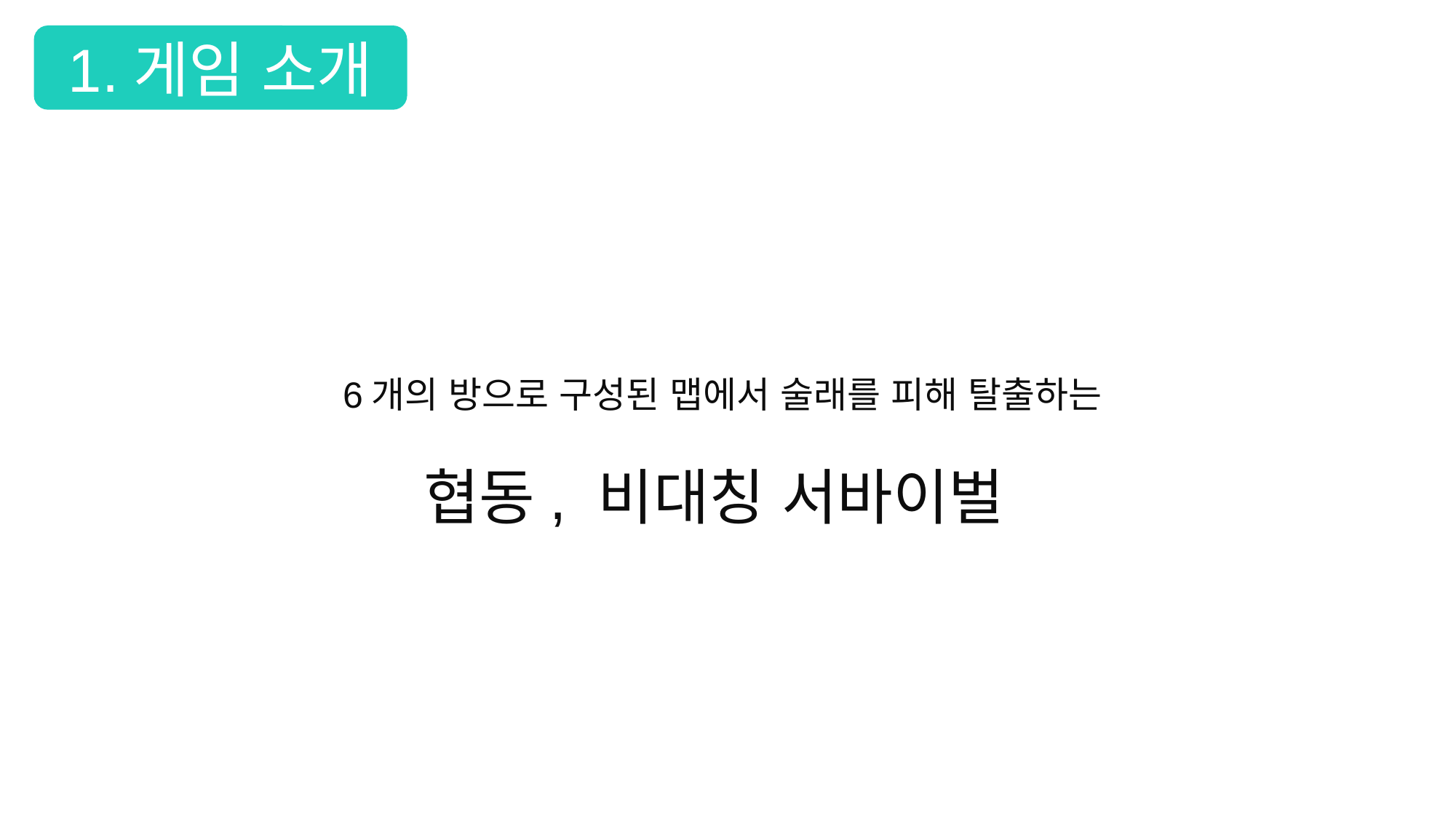

1.게임 소개

6개의 방으로 구성된 맵에서 술래를 피해 탈출하는

협동, 비대칭 서바이벌